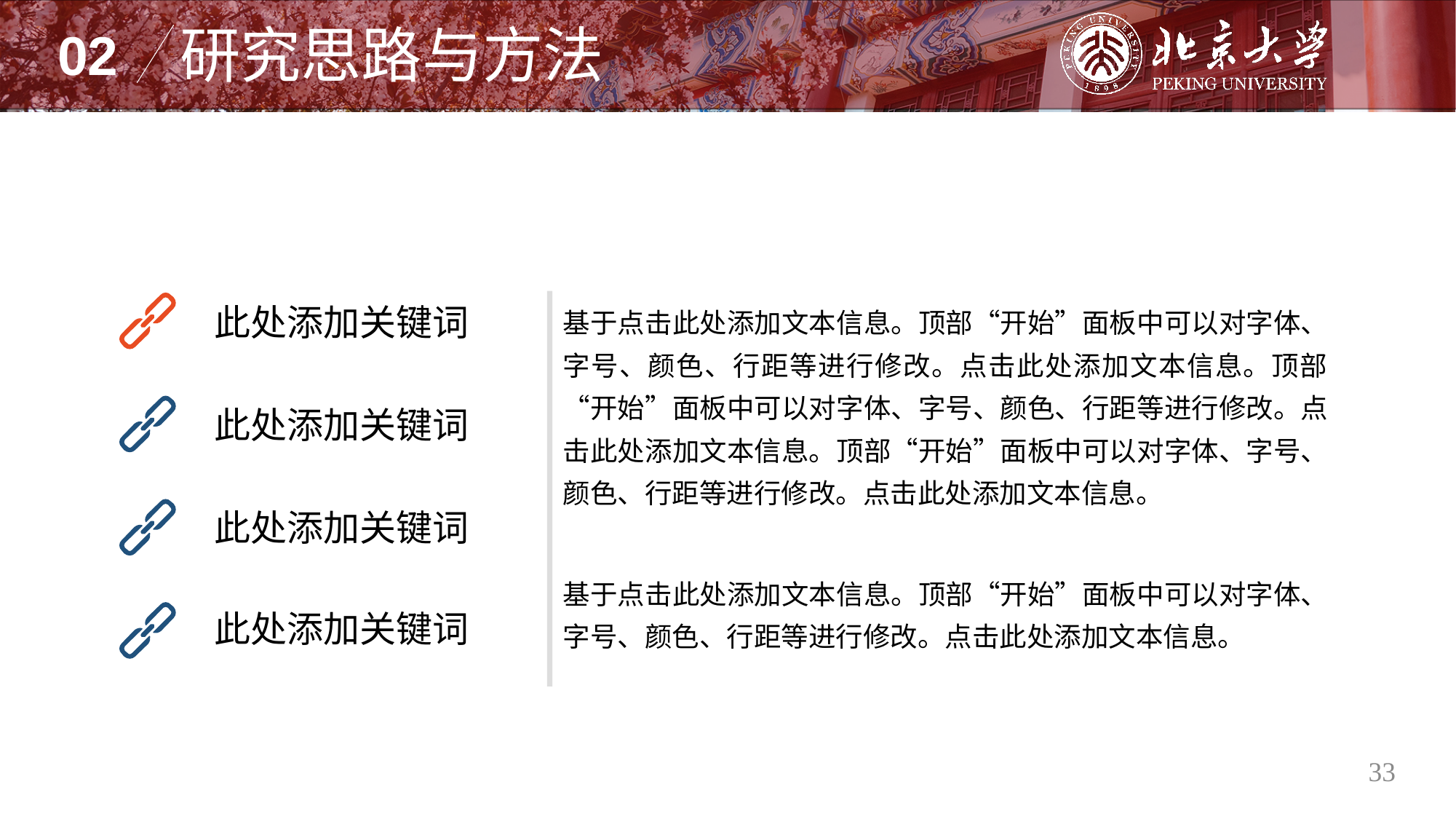

研究思路与方法
02
基于点击此处添加文本信息。顶部“开始”面板中可以对字体、字号、颜色、行距等进行修改。点击此处添加文本信息。顶部“开始”面板中可以对字体、字号、颜色、行距等进行修改。点击此处添加文本信息。顶部“开始”面板中可以对字体、字号、颜色、行距等进行修改。点击此处添加文本信息。

此处添加关键词

此处添加关键词

此处添加关键词
基于点击此处添加文本信息。顶部“开始”面板中可以对字体、字号、颜色、行距等进行修改。点击此处添加文本信息。
此处添加关键词

33